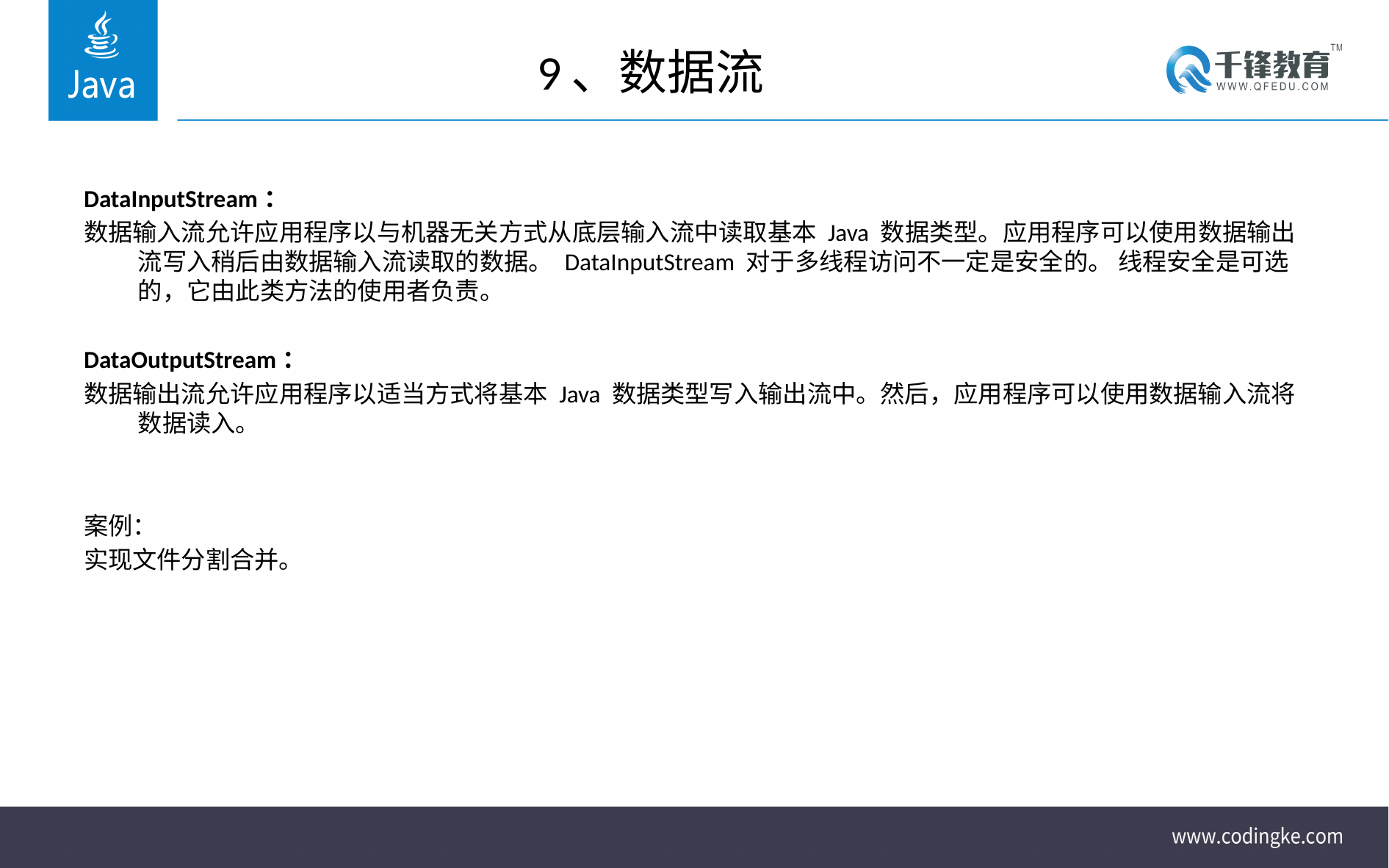

# 9、数据流
DataInputStream：
数据输入流允许应用程序以与机器无关方式从底层输入流中读取基本 Java 数据类型。应用程序可以使用数据输出流写入稍后由数据输入流读取的数据。 DataInputStream 对于多线程访问不一定是安全的。 线程安全是可选的，它由此类方法的使用者负责。

DataOutputStream：
数据输出流允许应用程序以适当方式将基本 Java 数据类型写入输出流中。然后，应用程序可以使用数据输入流将数据读入。

案例：
实现文件分割合并。